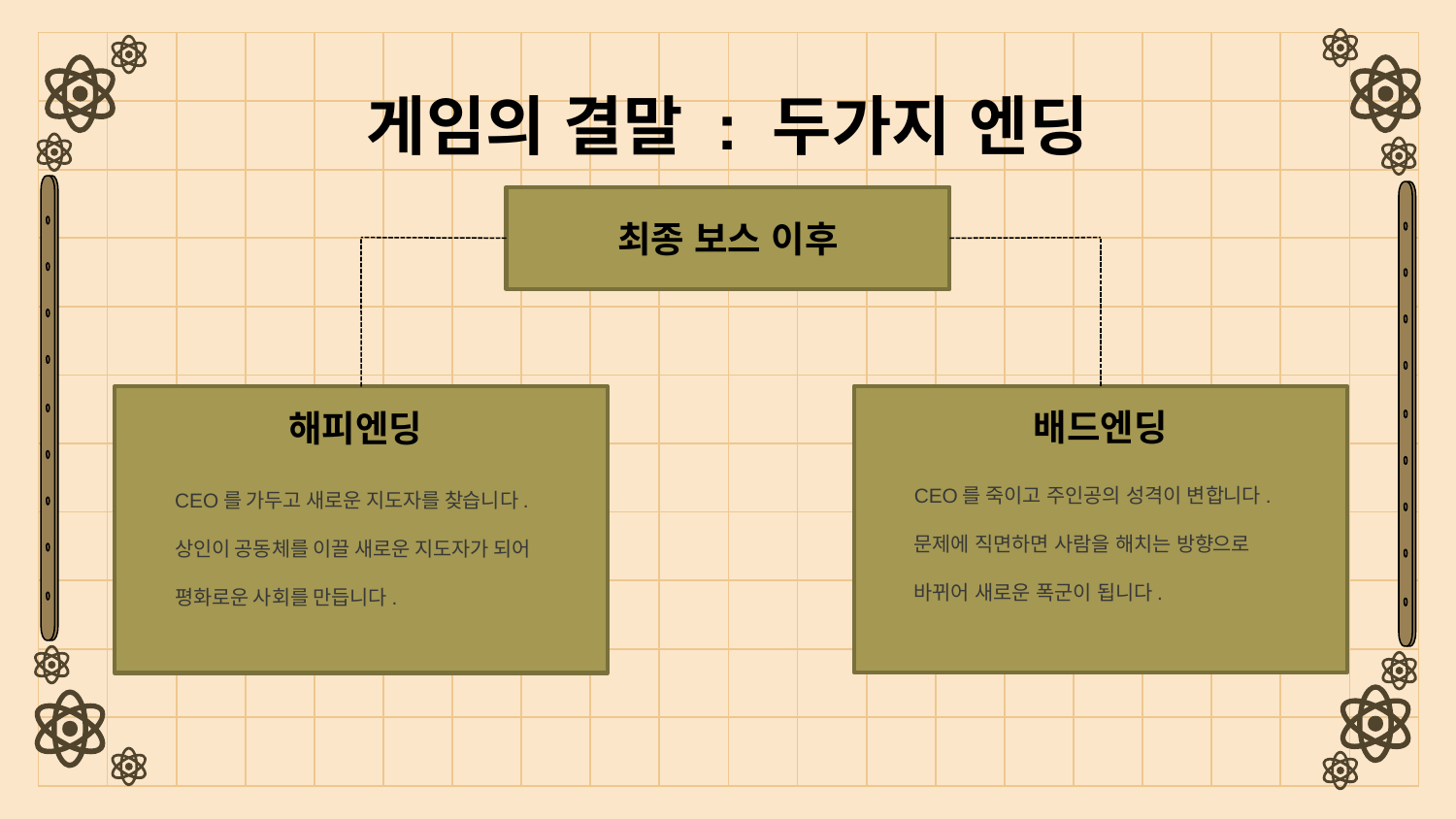

게임의 결말 : 두가지 엔딩

최종 보스 이후

배드엔딩
CEO를 죽이고 주인공의 성격이 변합니다.
문제에 직면하면 사람을 해치는 방향으로 바뀌어 새로운 폭군이 됩니다.

해피엔딩
CEO를 가두고 새로운 지도자를 찾습니다. 상인이 공동체를 이끌 새로운 지도자가 되어 평화로운 사회를 만듭니다.